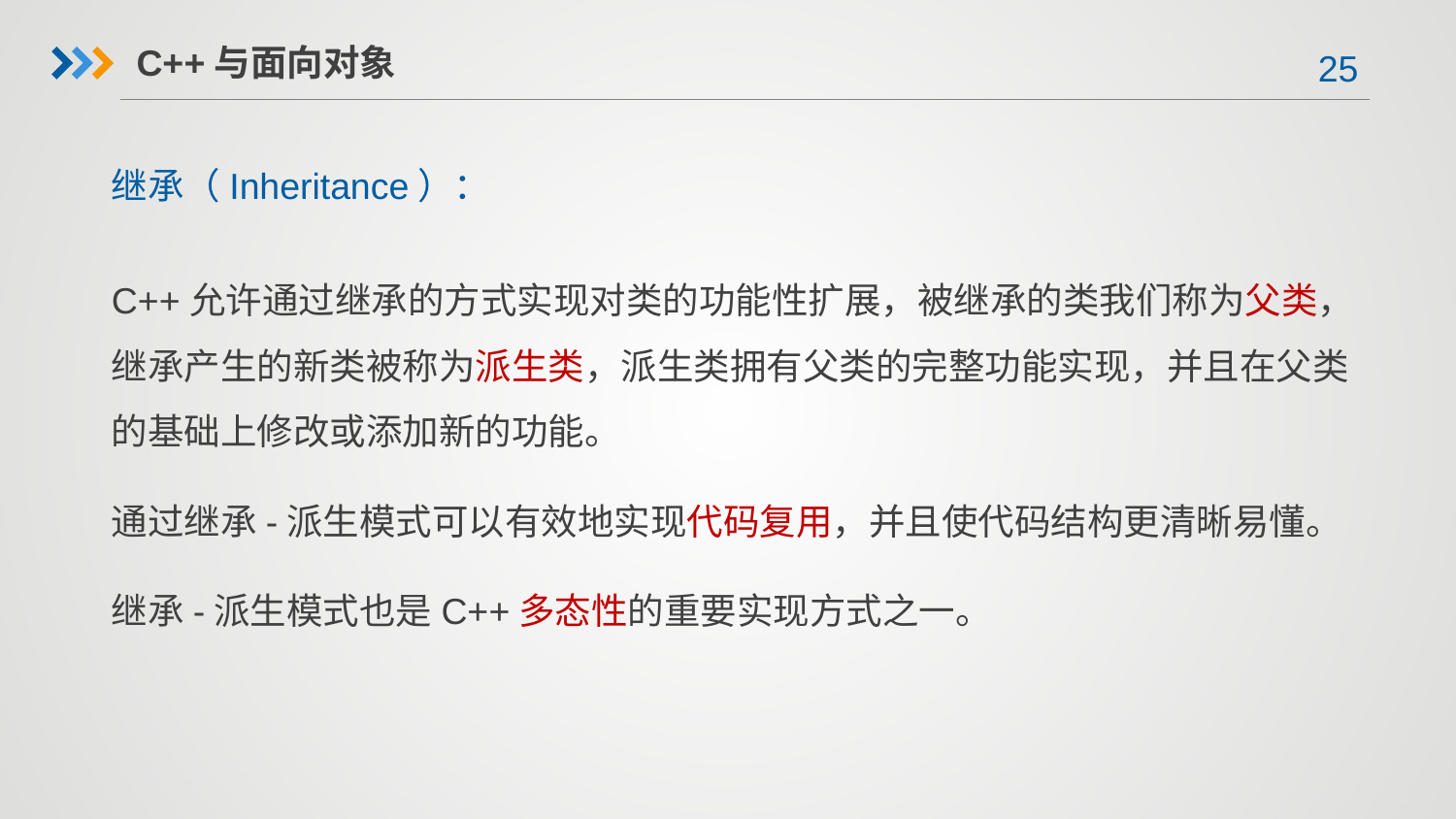

C++与面向对象
继承（Inheritance）：
C++允许通过继承的方式实现对类的功能性扩展，被继承的类我们称为父类，继承产生的新类被称为派生类，派生类拥有父类的完整功能实现，并且在父类的基础上修改或添加新的功能。
通过继承-派生模式可以有效地实现代码复用，并且使代码结构更清晰易懂。
继承-派生模式也是C++多态性的重要实现方式之一。